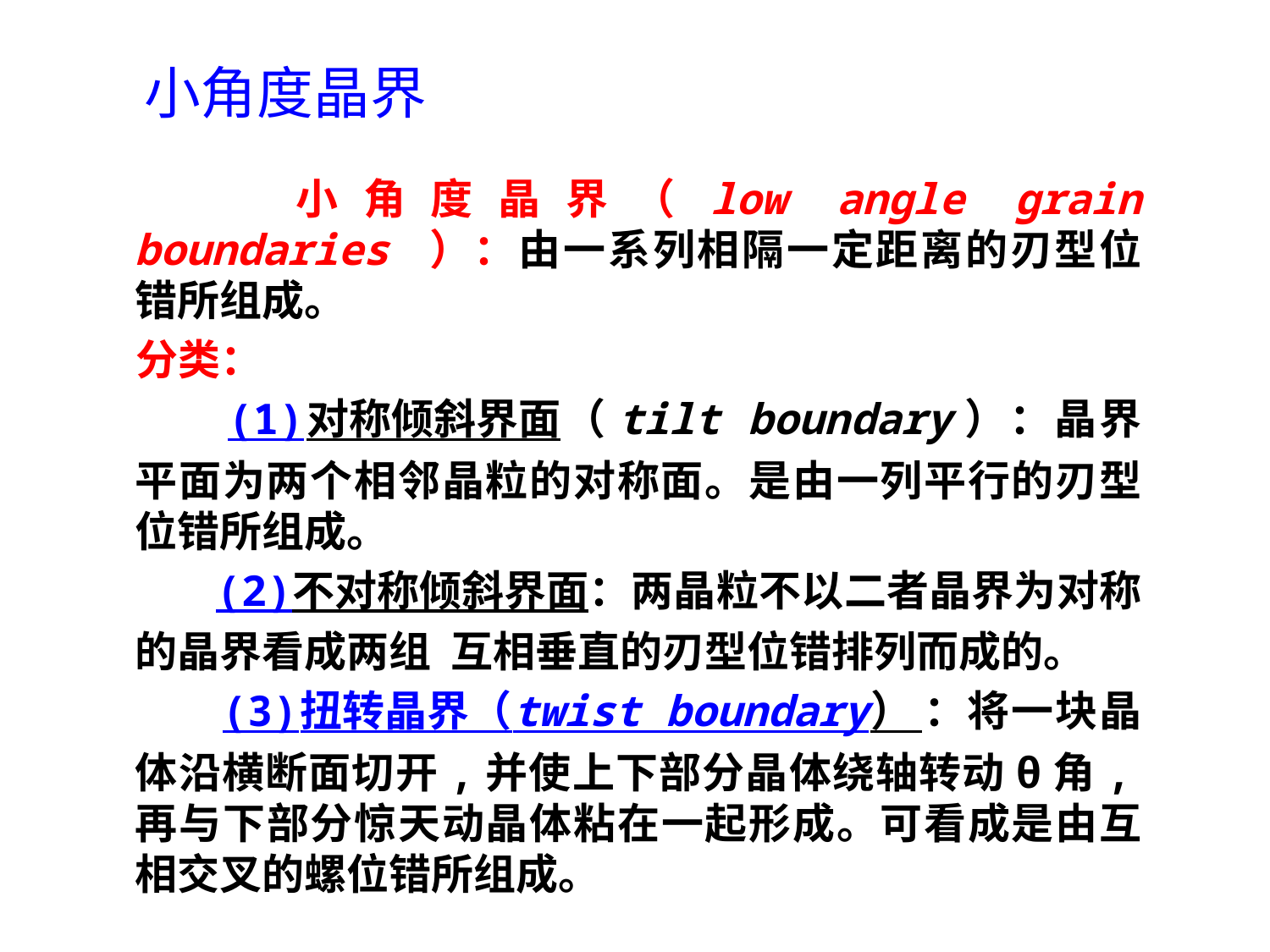

# 小角度晶界
     小角度晶界（low angle grain boundaries ）：由一系列相隔一定距离的刃型位错所组成。
    分类：
     (1)对称倾斜界面（tilt boundary）：晶界平面为两个相邻晶粒的对称面。是由一列平行的刃型位错所组成。
     (2)不对称倾斜界面：两晶粒不以二者晶界为对称的晶界看成两组  互相垂直的刃型位错排列而成的。
     (3)扭转晶界（twist boundary） ：将一块晶体沿横断面切开,并使上下部分晶体绕轴转动θ角,再与下部分惊天动晶体粘在一起形成。可看成是由互相交叉的螺位错所组成。